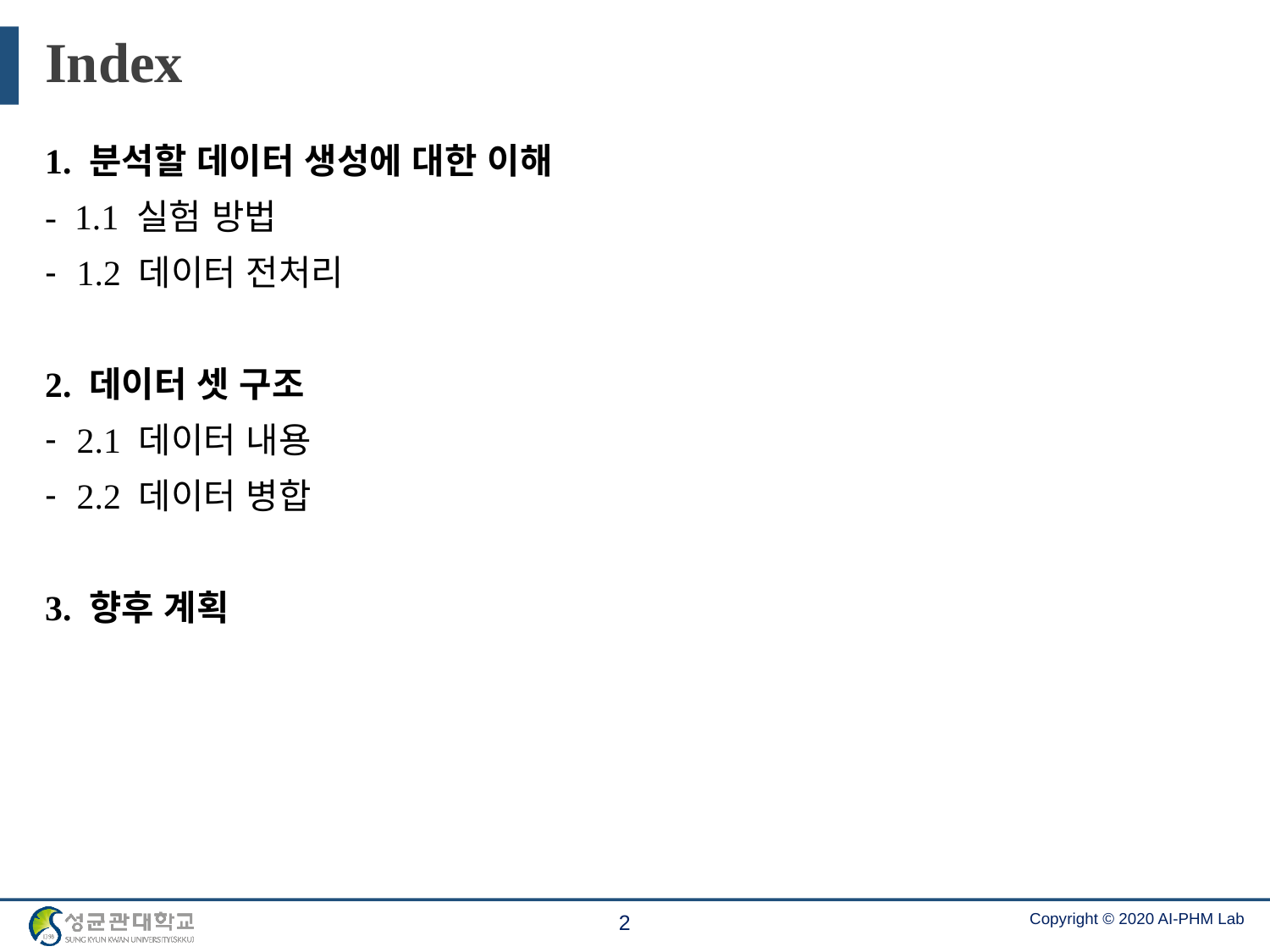

# Index
1. 분석할 데이터 생성에 대한 이해
-  1.1 실험 방법
1.2 데이터 전처리

2. 데이터 셋 구조
2.1 데이터 내용
2.2 데이터 병합

3. 향후 계획